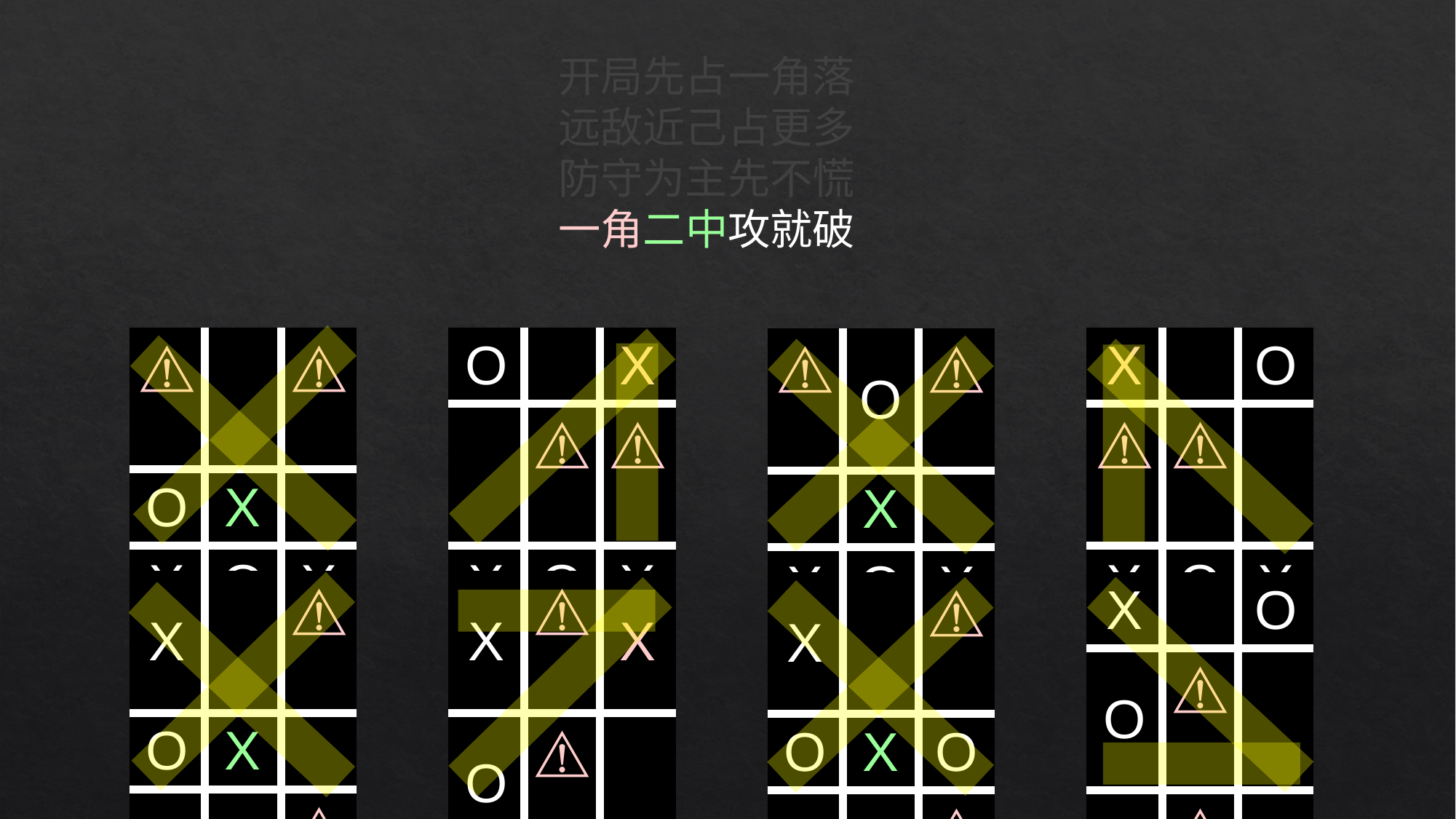

开局先占一角落
远敌近己占更多
防守为主先不慌
一角二中攻就破

| ⚠️ |  | ⚠️ |
| --- | --- | --- |
| O | X |  |
| X | O | X |
| O |  | X |
| --- | --- | --- |
|  | ⚠️ | ⚠️ |
| X | O | X |
| X |  | O |
| --- | --- | --- |
| ⚠️ | ⚠️ |  |
| X | O | X |
| ⚠️ | O | ⚠️ |
| --- | --- | --- |
|  | X |  |
| X | O | X |

| X |  | ⚠️ |
| --- | --- | --- |
| O | X |  |
| X | O | ⚠️ |
| X | ⚠️ | X |
| --- | --- | --- |
| O | ⚠️ |  |
| X |  | O |
| X |  | ⚠️ |
| --- | --- | --- |
| O | X | O |
| X |  | ⚠️ |
| X |  | O |
| --- | --- | --- |
| O | ⚠️ |  |
| X | ⚠️ | X |